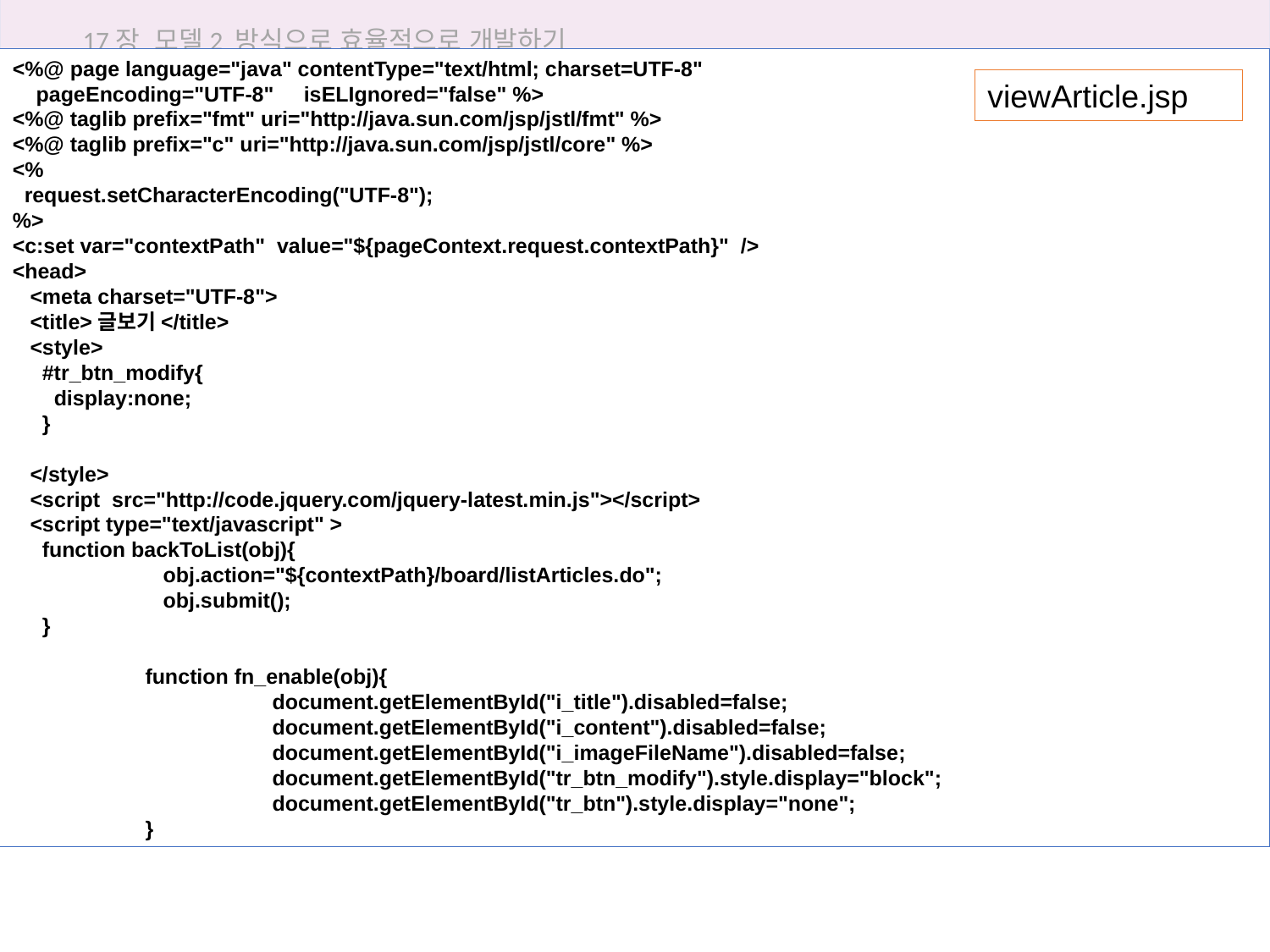

17장  모델2 방식으로 효율적으로 개발하기
<%@ page language="java" contentType="text/html; charset=UTF-8"
    pageEncoding="UTF-8"     isELIgnored="false" %>
<%@ taglib prefix="fmt" uri="http://java.sun.com/jsp/jstl/fmt" %>
<%@ taglib prefix="c" uri="http://java.sun.com/jsp/jstl/core" %>
<%
  request.setCharacterEncoding("UTF-8");
%>
<c:set var="contextPath"  value="${pageContext.request.contextPath}"  />
<head>
   <meta charset="UTF-8">
   <title>글보기</title>
   <style>
     #tr_btn_modify{
       display:none;
     }

   </style>
   <script  src="http://code.jquery.com/jquery-latest.min.js"></script>
   <script type="text/javascript" >
     function backToList(obj){
	    obj.action="${contextPath}/board/listArticles.do";
	    obj.submit();
     }

	 function fn_enable(obj){
		 document.getElementById("i_title").disabled=false;
		 document.getElementById("i_content").disabled=false;
		 document.getElementById("i_imageFileName").disabled=false;
		 document.getElementById("tr_btn_modify").style.display="block";
		 document.getElementById("tr_btn").style.display="none";
	 }
viewArticle.jsp